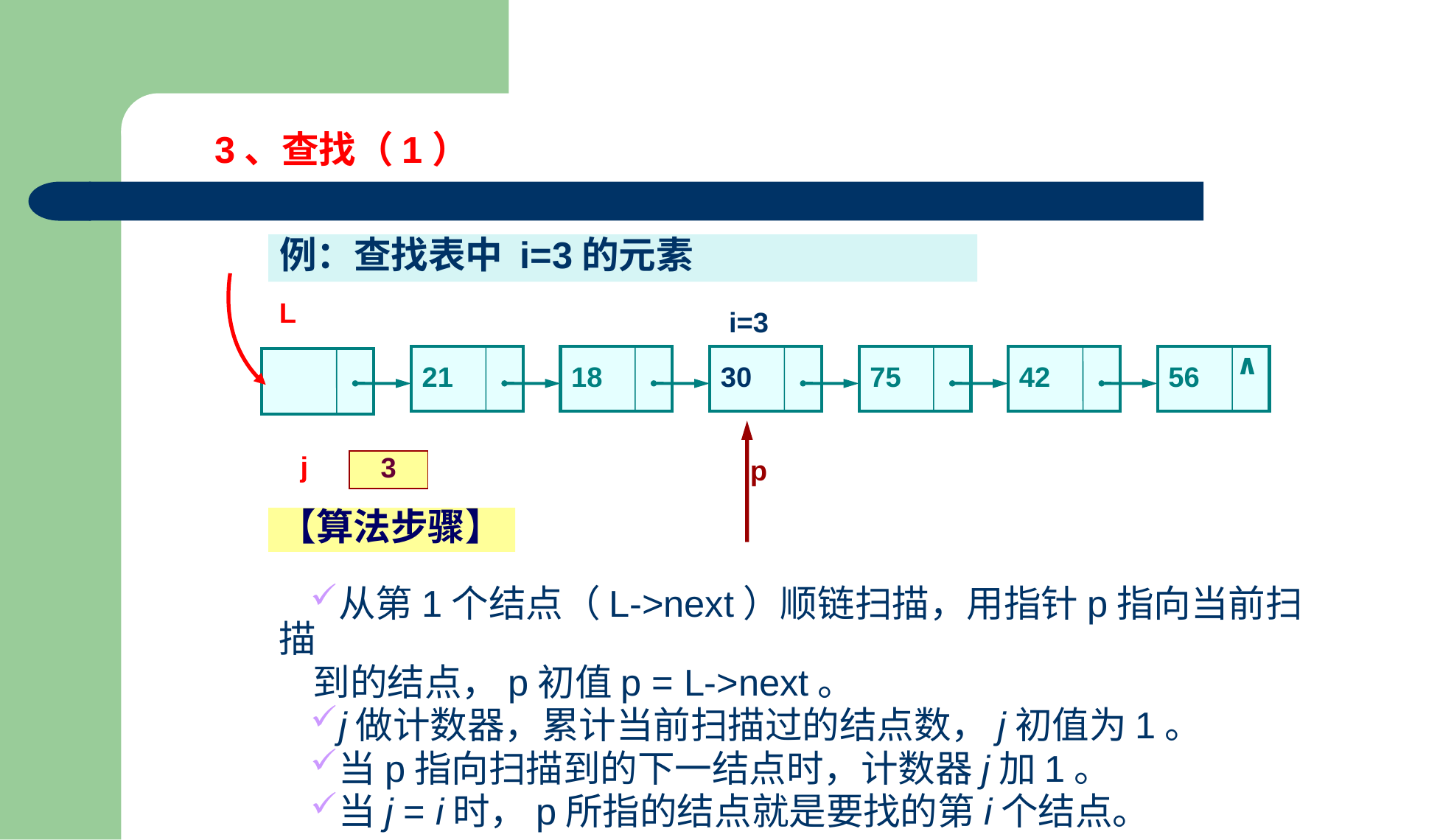

3、查找（1）
例：查找表中 i=3的元素

L

i=3
21

18

30

75

42

56

∧

p

p

p
j
1
2
3

【算法步骤】

从第1个结点（L->next）顺链扫描，用指针p指向当前扫描
   到的结点，p初值p = L->next。
j做计数器，累计当前扫描过的结点数，j初值为1。
当p指向扫描到的下一结点时，计数器j加1。
当j = i时，p所指的结点就是要找的第i个结点。